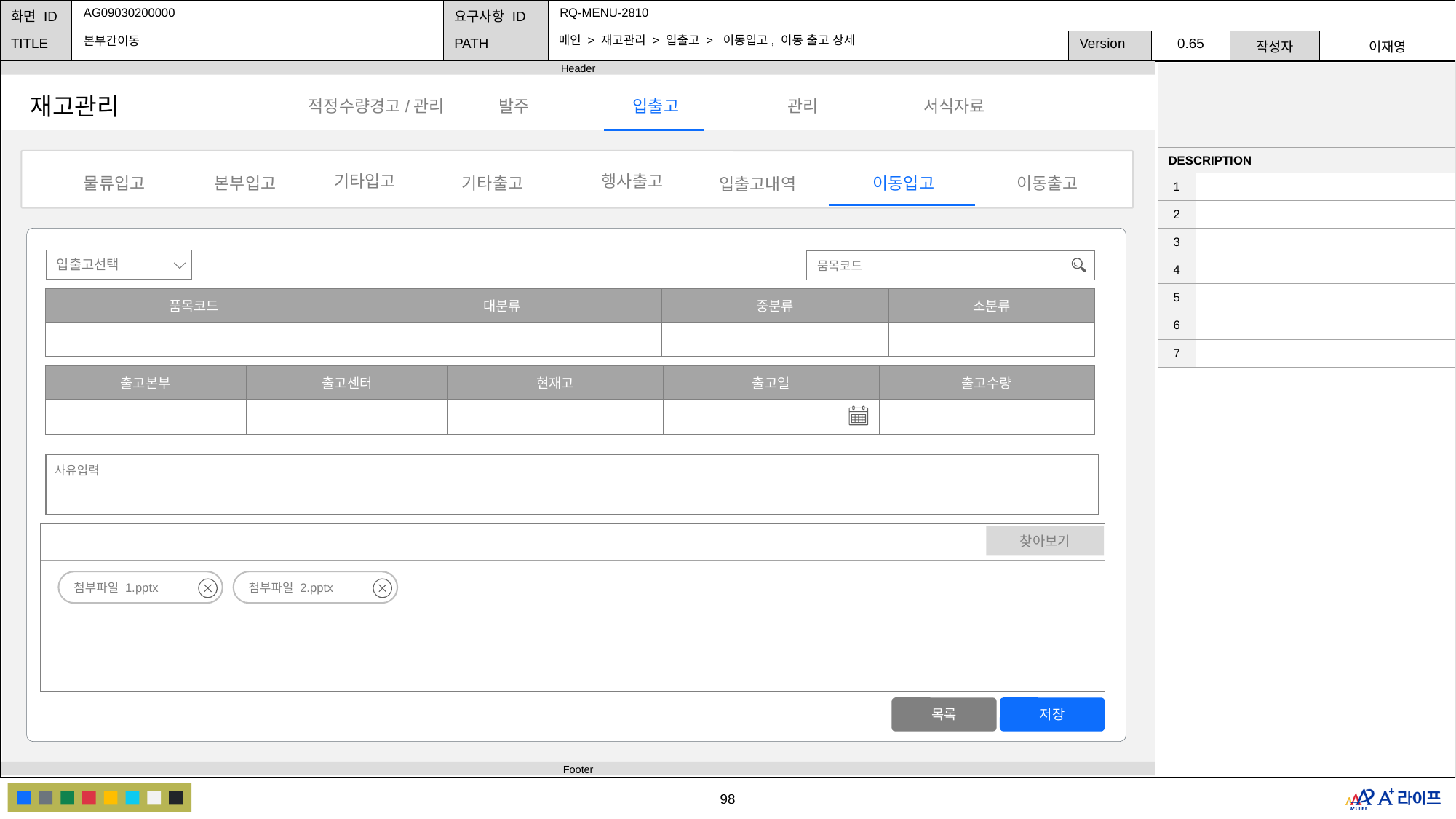

AG09030200000

RQ-MENU-2810

메인 > 재고관리 > 입출고 >  이동입고, 이동 출고 상세
본부간이동
|  |  |
| --- | --- |
| DESCRIPTION |  |
| 1 |  |
| 2 |  |
| 3 |  |
| 4 |  |
| 5 |  |
| 6 |  |
| 7 |  |
재고관리
발주
관리
적정수량경고/관리
입출고
서식자료

기타입고
행사출고
물류입고
이동입고
본부입고
이동출고
기타출고
입출고내역

입출고선택

뭄목코드

| 품목코드 | 대분류 | 중분류 | 소분류 |
| --- | --- | --- | --- |
|  |  |  |  |
| 출고본부 | 출고센터 | 현재고 | 출고일 | 출고수량 |
| --- | --- | --- | --- | --- |
|  |  |  |  |  |

사유입력

찾아보기
첨부파일 1.pptx
첨부파일 2.pptx

목록
저장